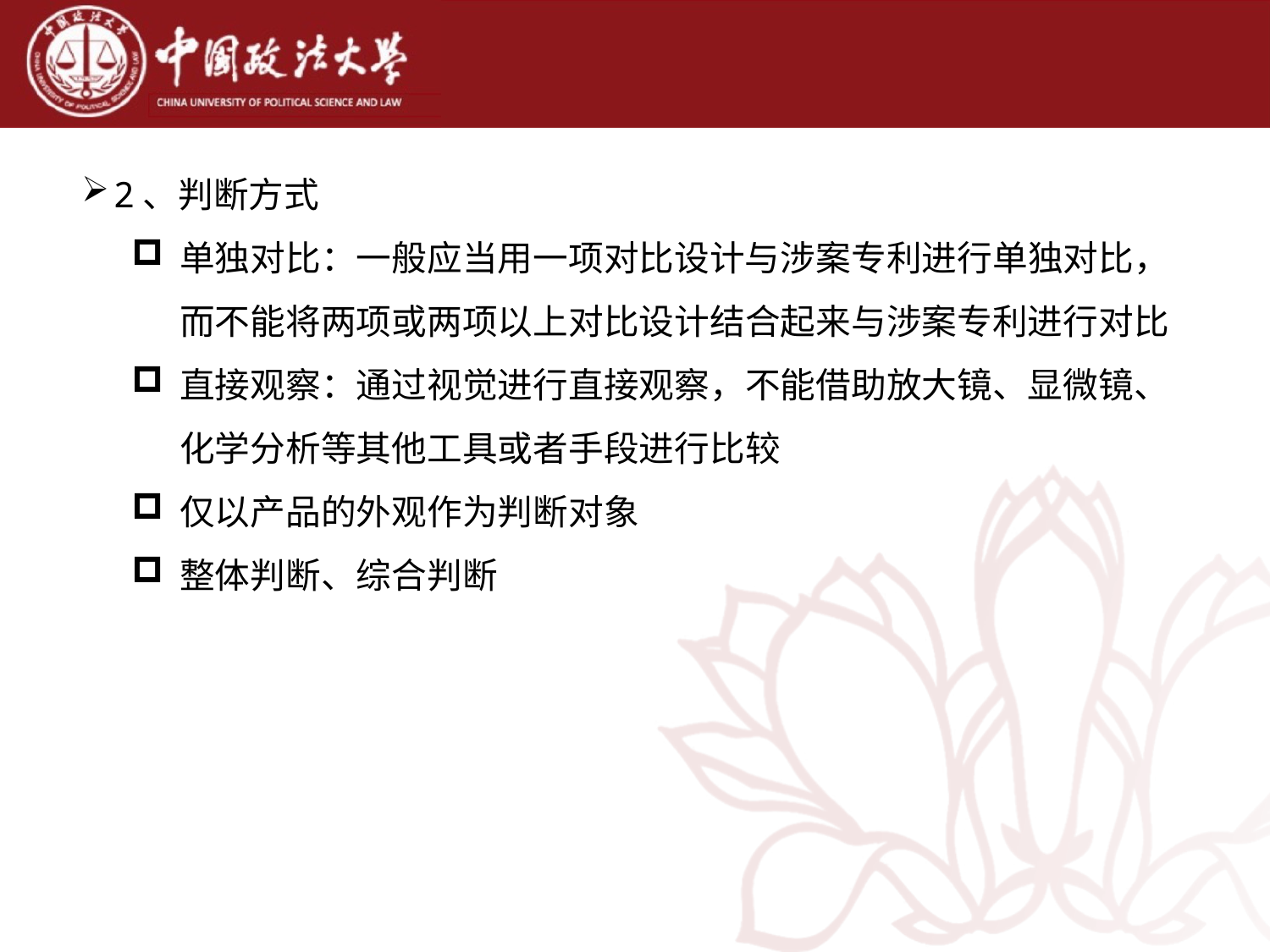

2、判断方式
单独对比：一般应当用一项对比设计与涉案专利进行单独对比，而不能将两项或两项以上对比设计结合起来与涉案专利进行对比
直接观察：通过视觉进行直接观察，不能借助放大镜、显微镜、化学分析等其他工具或者手段进行比较
仅以产品的外观作为判断对象
整体判断、综合判断